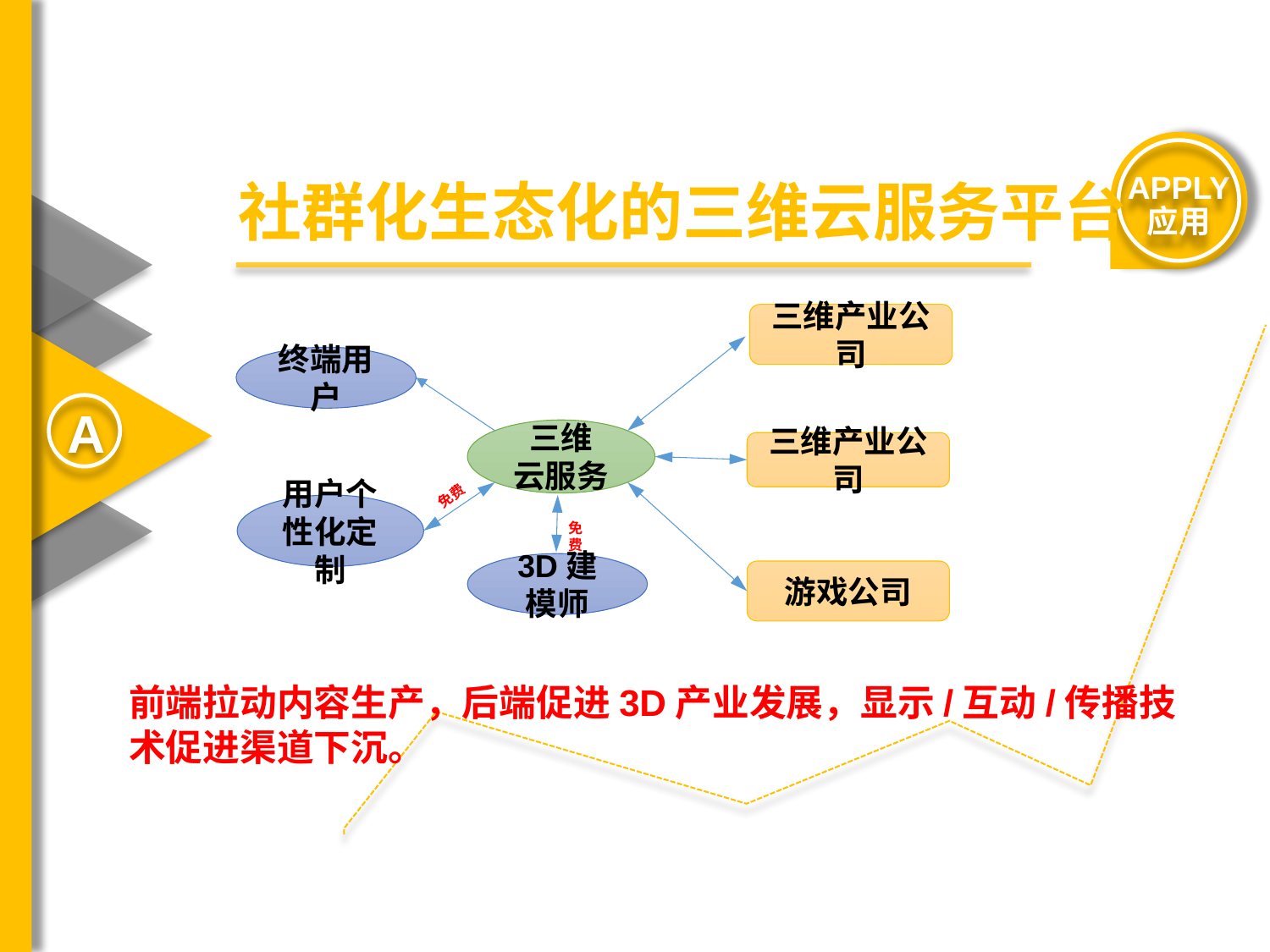

APPLY
应用
社群化生态化的三维云服务平台

三维产业公司

终端用户
A

三维
云服务
三维产业公司

免费
用户个性化定制
免费
3D建模师
游戏公司
前端拉动内容生产，后端促进3D产业发展，显示/互动/传播技术促进渠道下沉。